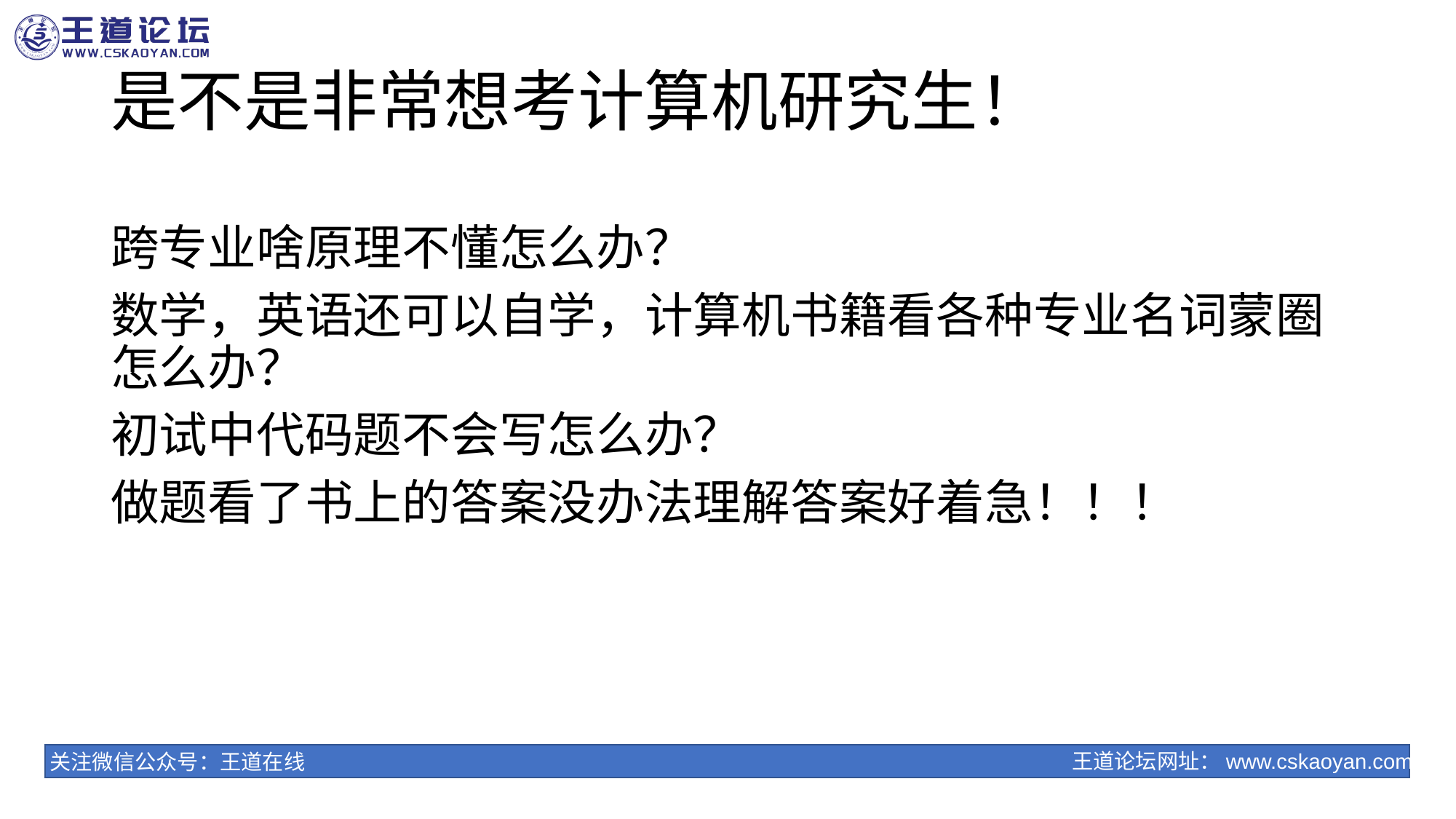

# 是不是非常想考计算机研究生！
跨专业啥原理不懂怎么办？
数学，英语还可以自学，计算机书籍看各种专业名词蒙圈怎么办？
初试中代码题不会写怎么办？
做题看了书上的答案没办法理解答案好着急！！！

王道论坛网址：www.cskaoyan.com
关注微信公众号：王道在线